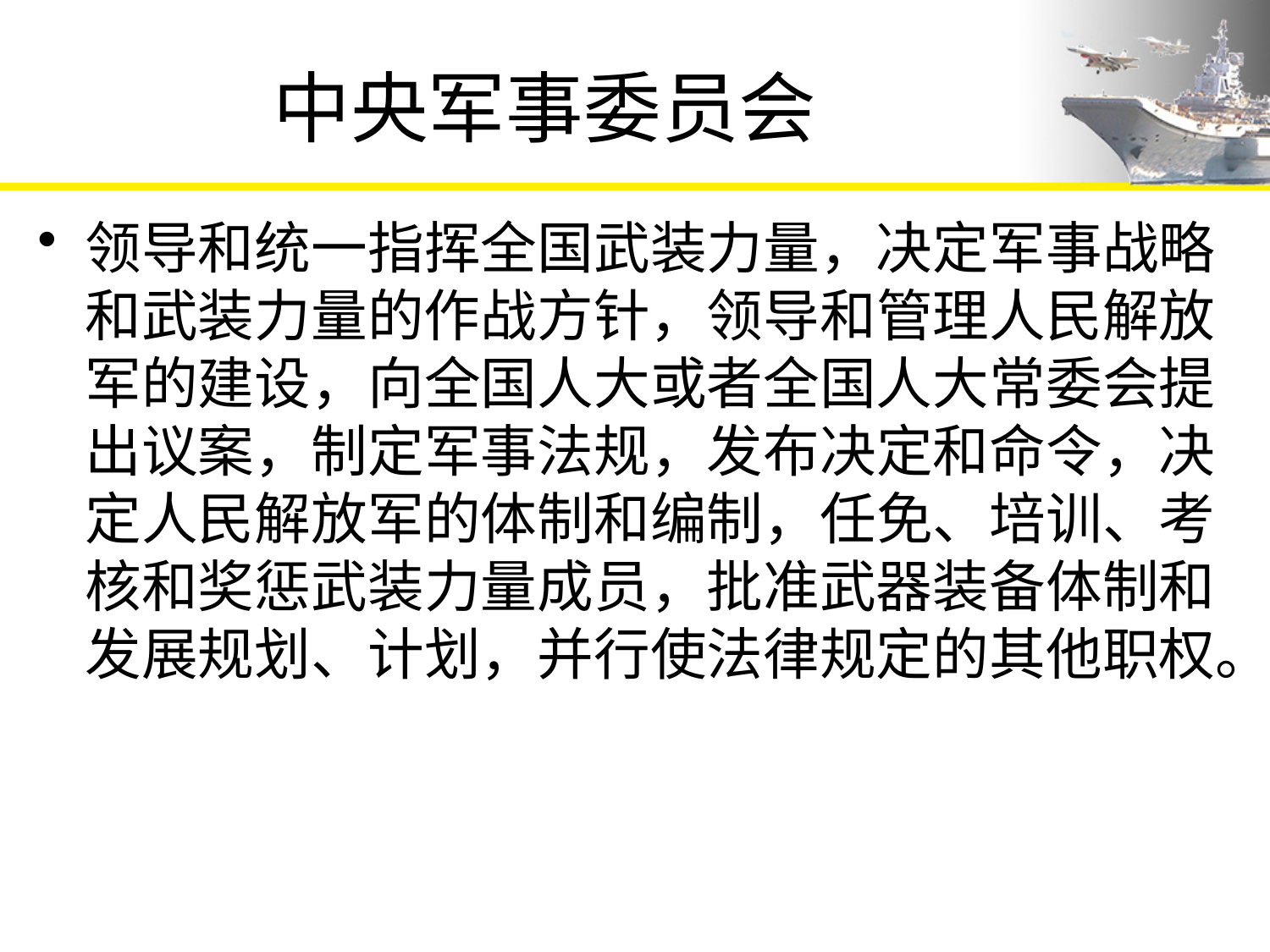

# 中央军事委员会
领导和统一指挥全国武装力量，决定军事战略和武装力量的作战方针，领导和管理人民解放军的建设，向全国人大或者全国人大常委会提出议案，制定军事法规，发布决定和命令，决定人民解放军的体制和编制，任免、培训、考核和奖惩武装力量成员，批准武器装备体制和发展规划、计划，并行使法律规定的其他职权。